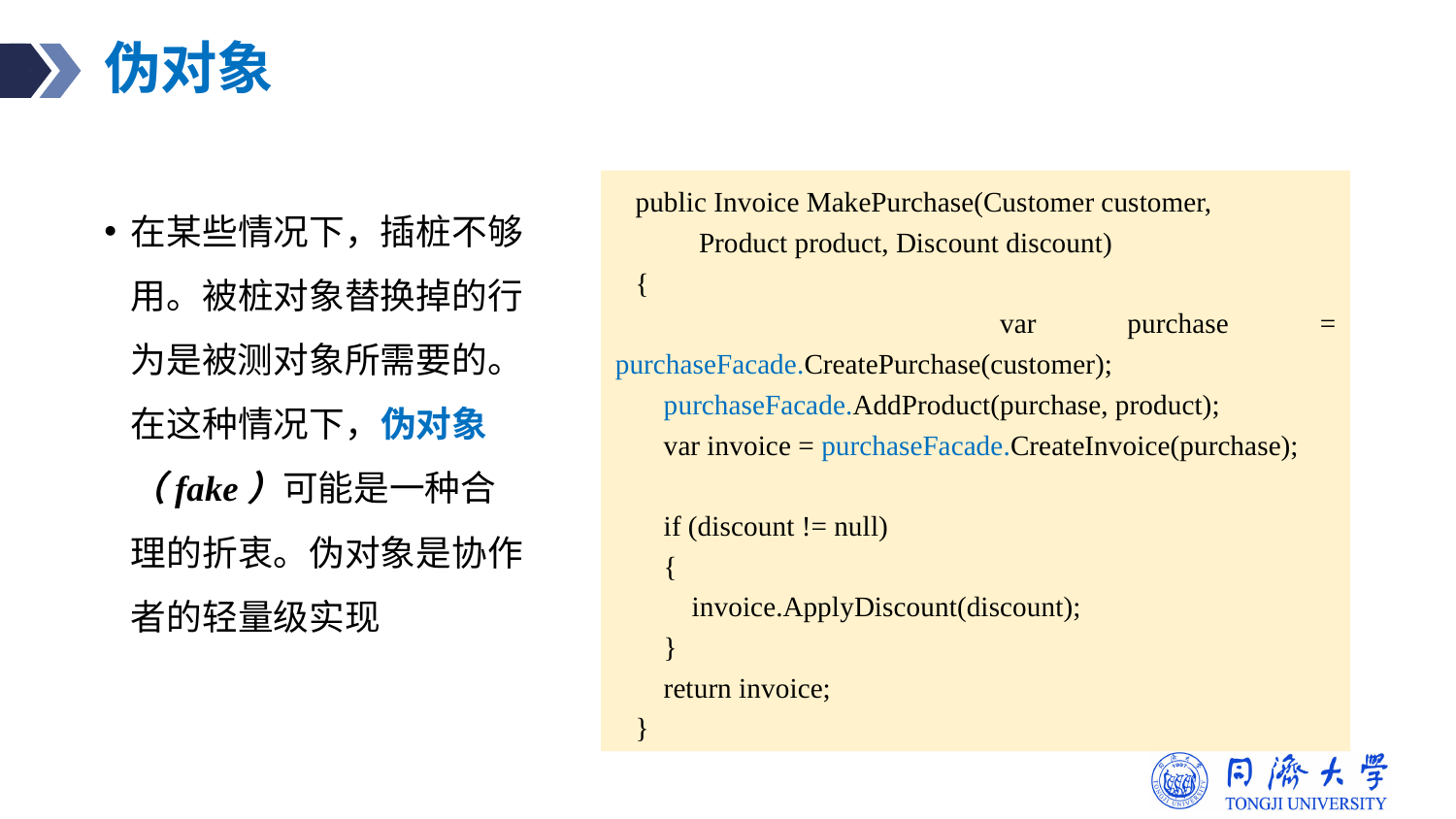

# 伪对象
public Invoice MakePurchase(Customer customer,
         Product product, Discount discount)
{
    var purchase = purchaseFacade.CreatePurchase(customer);
    purchaseFacade.AddProduct(purchase, product);
    var invoice = purchaseFacade.CreateInvoice(purchase);

    if (discount != null)
    {
        invoice.ApplyDiscount(discount);
    }
    return invoice;
}
在某些情况下，插桩不够用。被桩对象替换掉的行为是被测对象所需要的。在这种情况下，伪对象（fake）可能是一种合理的折衷。伪对象是协作者的轻量级实现